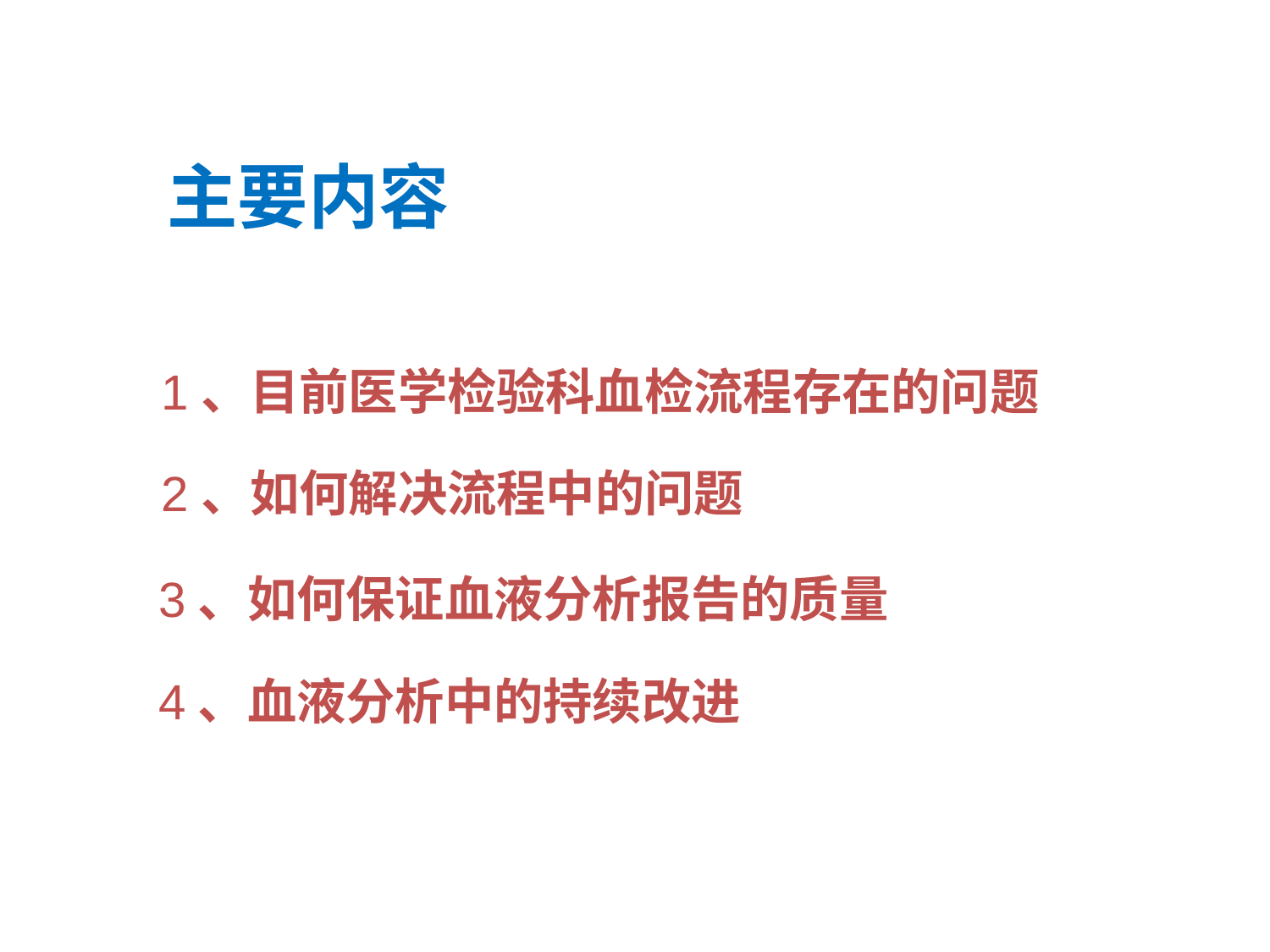

# 主要内容
1、目前医学检验科血检流程存在的问题
2、如何解决流程中的问题
3、如何保证血液分析报告的质量
4、血液分析中的持续改进